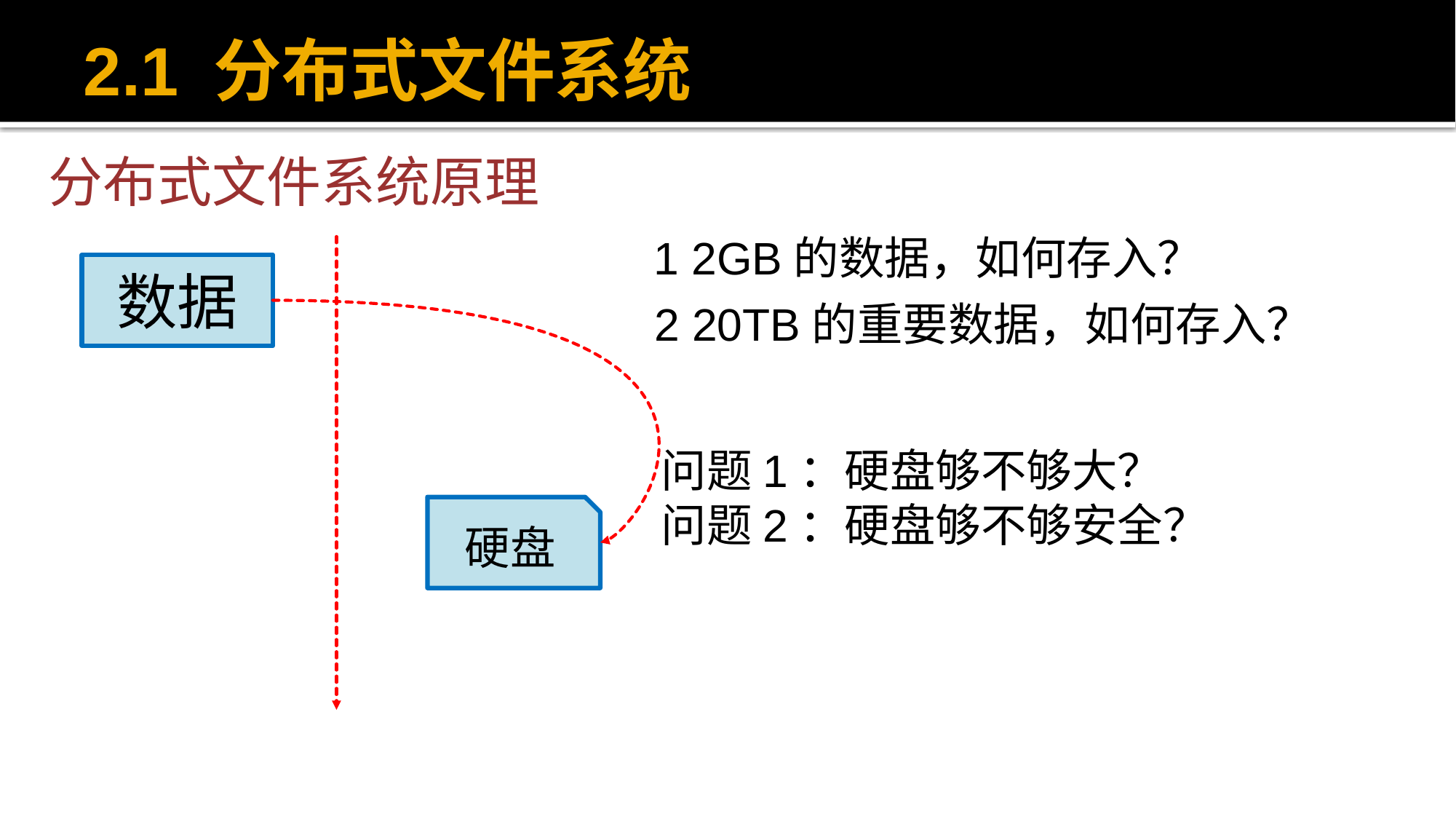

# 2.1 分布式文件系统
分布式文件系统原理
1 2GB的数据，如何存入？
数据
2 20TB的重要数据，如何存入？
问题1：硬盘够不够大？
问题2：硬盘够不够安全？
硬盘